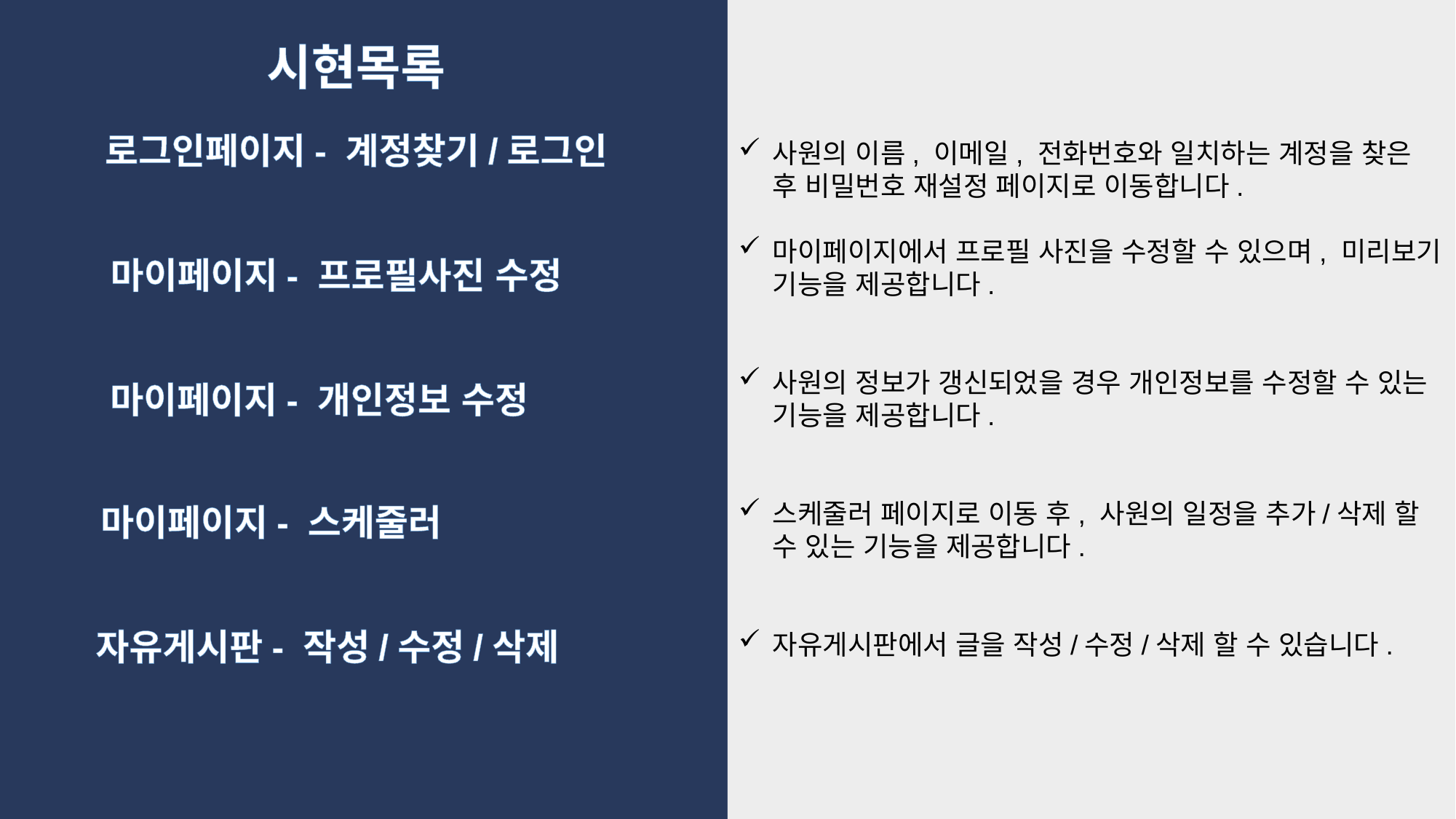

사원의 이름, 이메일, 전화번호와 일치하는 계정을 찾은 후 비밀번호 재설정 페이지로 이동합니다.

마이페이지에서 프로필 사진을 수정할 수 있으며, 미리보기 기능을 제공합니다.

사원의 정보가 갱신되었을 경우 개인정보를 수정할 수 있는 기능을 제공합니다.

스케줄러 페이지로 이동 후, 사원의 일정을 추가/삭제 할 수 있는 기능을 제공합니다.

자유게시판에서 글을 작성/수정/삭제 할 수 있습니다.
시현목록
로그인페이지- 계정찾기/로그인
마이페이지- 프로필사진 수정
마이페이지- 개인정보 수정
마이페이지- 스케줄러
자유게시판- 작성/수정/삭제